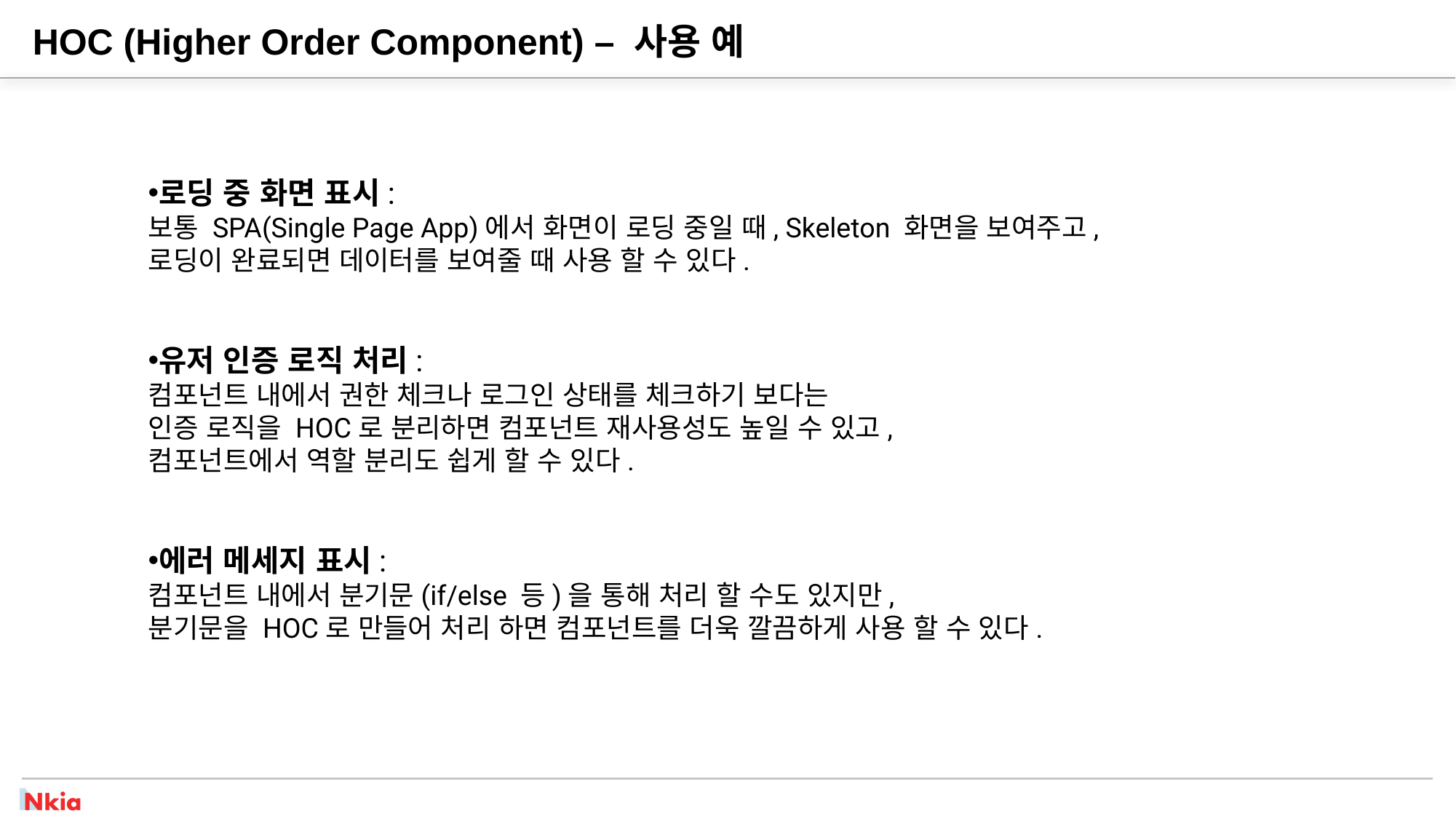

# HOC (Higher Order Component) – 사용 예
로딩 중 화면 표시:
보통 SPA(Single Page App)에서 화면이 로딩 중일 때, Skeleton 화면을 보여주고,
로딩이 완료되면 데이터를 보여줄 때 사용 할 수 있다.

유저 인증 로직 처리:
컴포넌트 내에서 권한 체크나 로그인 상태를 체크하기 보다는
인증 로직을 HOC로 분리하면 컴포넌트 재사용성도 높일 수 있고,
컴포넌트에서 역할 분리도 쉽게 할 수 있다.

에러 메세지 표시:
컴포넌트 내에서 분기문(if/else 등)을 통해 처리 할 수도 있지만,
분기문을 HOC로 만들어 처리 하면 컴포넌트를 더욱 깔끔하게 사용 할 수 있다.